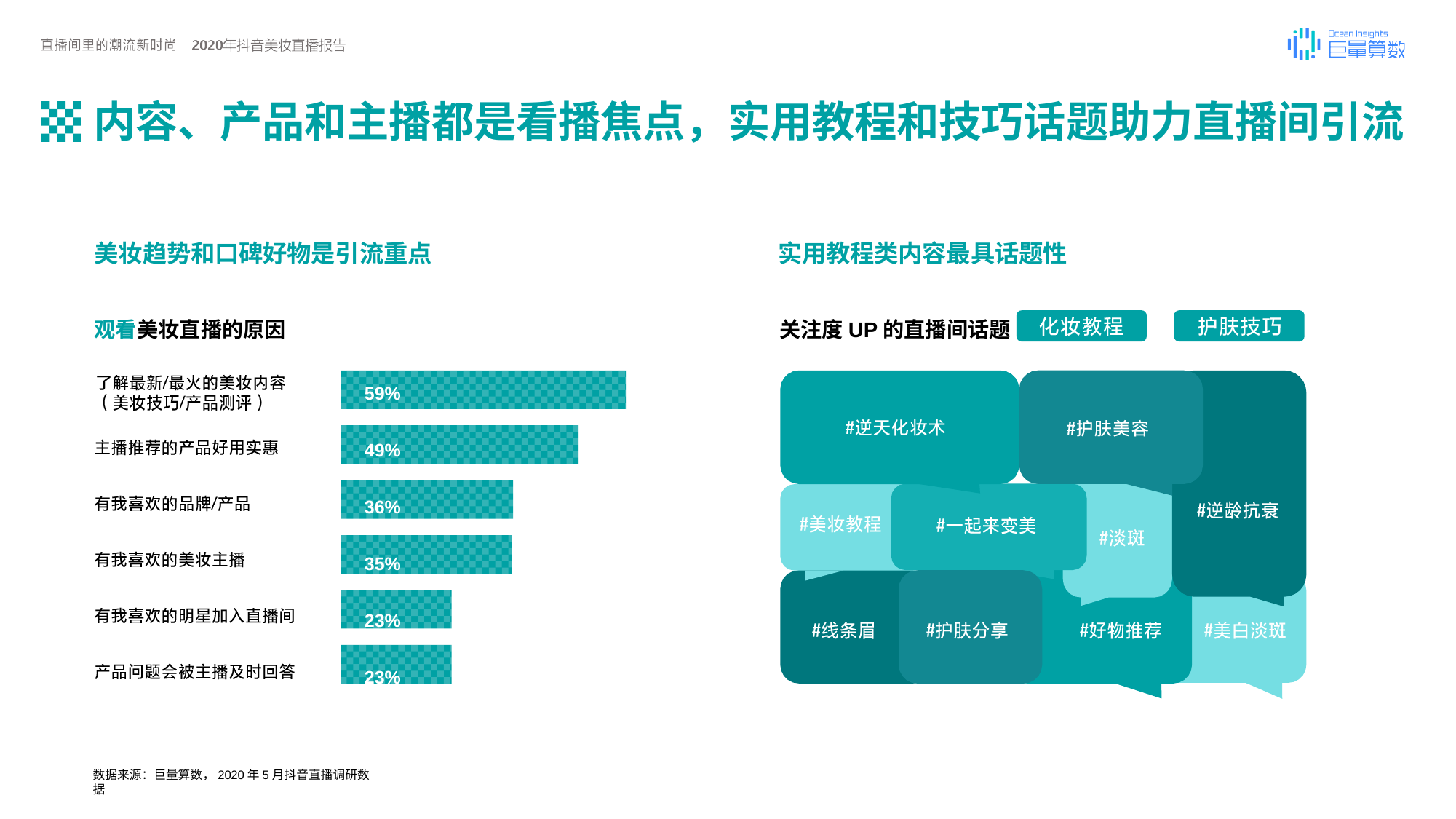

# 内容、产品和主播都是看播焦点，实用教程和技巧话题助力直播间引流

美妆趋势和口碑好物是引流重点

观看美妆直播的原因

59%

49%

36%

35%

23%

23%
实用教程类内容最具话题性

关注度UP的直播间话题

数据来源：巨量算数，2020年5月抖音直播调研数据